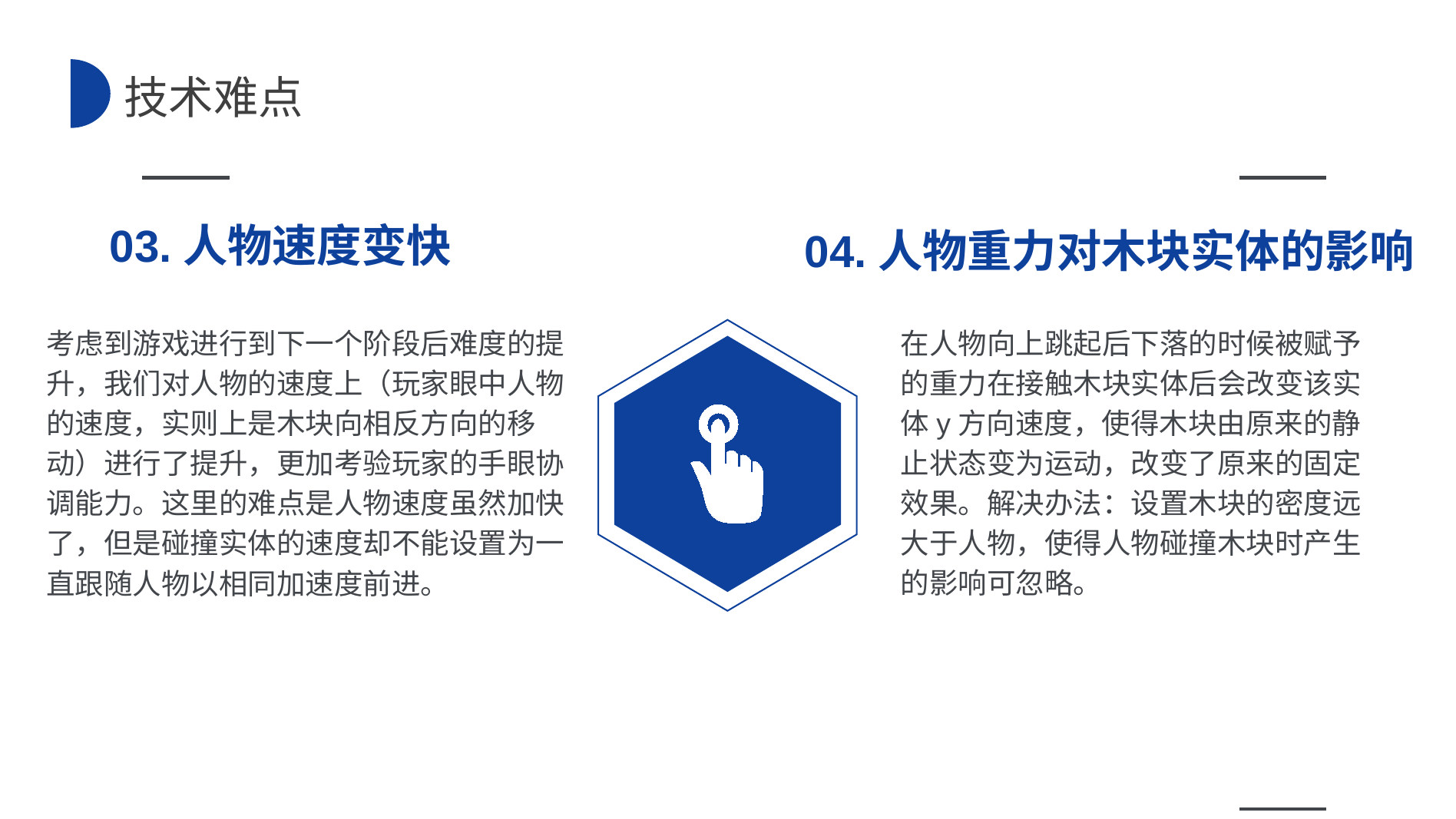

技术难点

03.人物速度变快
04.人物重力对木块实体的影响
在人物向上跳起后下落的时候被赋予的重力在接触木块实体后会改变该实体y方向速度，使得木块由原来的静止状态变为运动，改变了原来的固定效果。解决办法：设置木块的密度远大于人物，使得人物碰撞木块时产生的影响可忽略。
考虑到游戏进行到下一个阶段后难度的提升，我们对人物的速度上（玩家眼中人物的速度，实则上是木块向相反方向的移动）进行了提升，更加考验玩家的手眼协调能力。这里的难点是人物速度虽然加快了，但是碰撞实体的速度却不能设置为一直跟随人物以相同加速度前进。